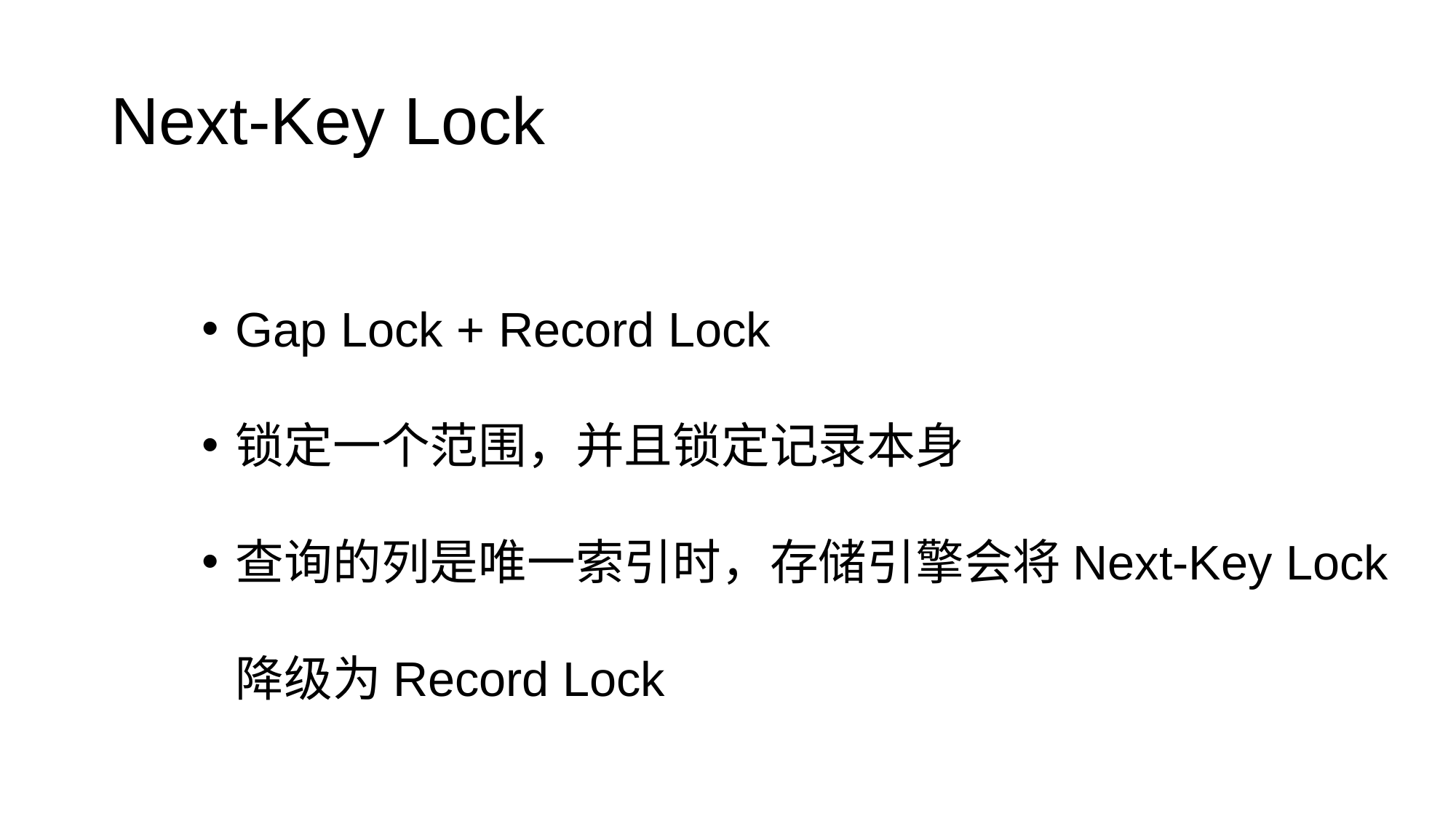

# Next-Key Lock
Gap Lock + Record Lock
锁定一个范围，并且锁定记录本身
查询的列是唯一索引时，存储引擎会将Next-Key Lock 降级为Record Lock